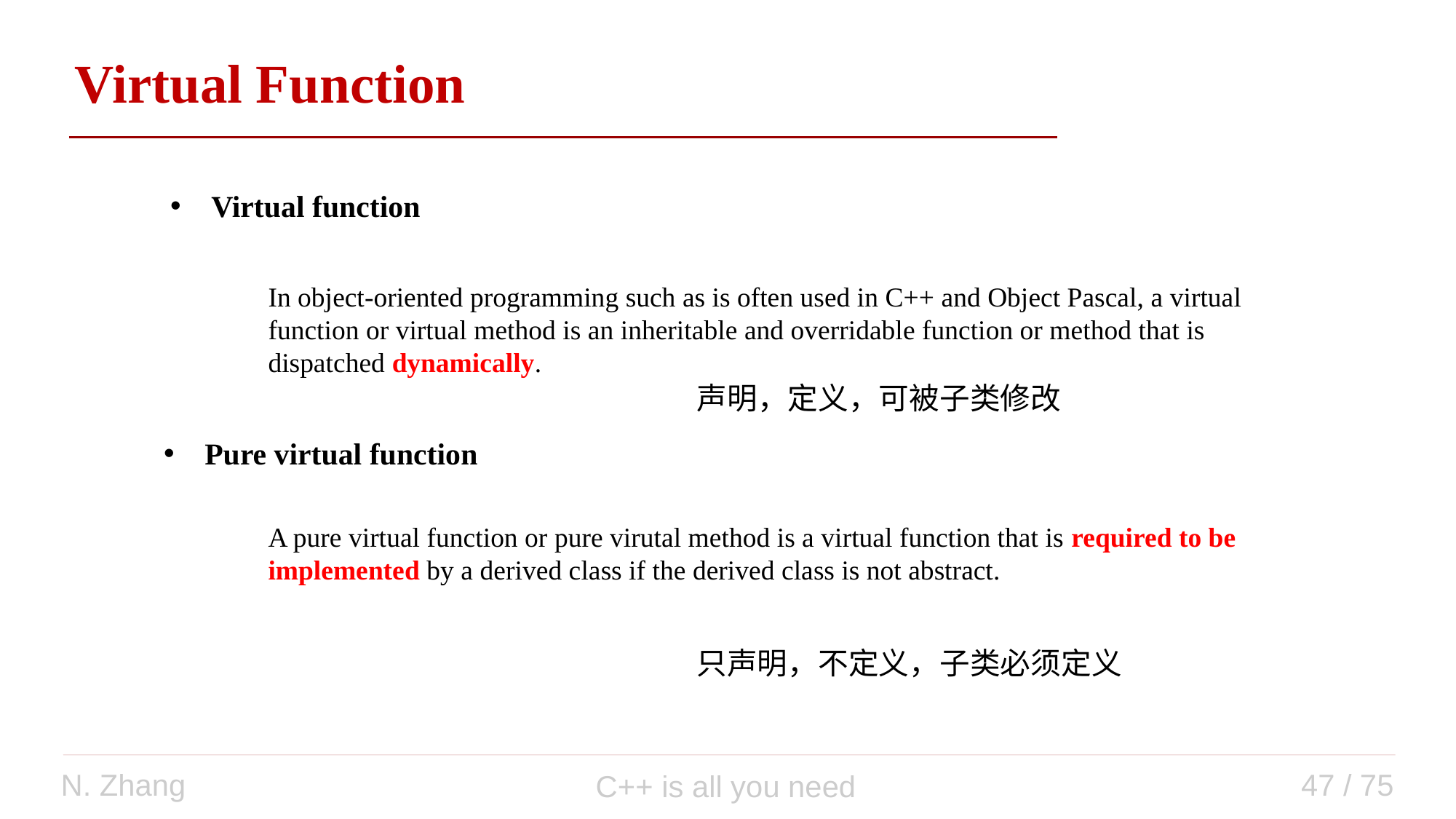

Virtual Function
Virtual function
In object-oriented programming such as is often used in C++ and Object Pascal, a virtual function or virtual method is an inheritable and overridable function or method that is dispatched dynamically.
声明，定义，可被子类修改
Pure virtual function
A pure virtual function or pure virutal method is a virtual function that is required to be implemented by a derived class if the derived class is not abstract.
只声明，不定义，子类必须定义
N. Zhang
47 / 75
C++ is all you need